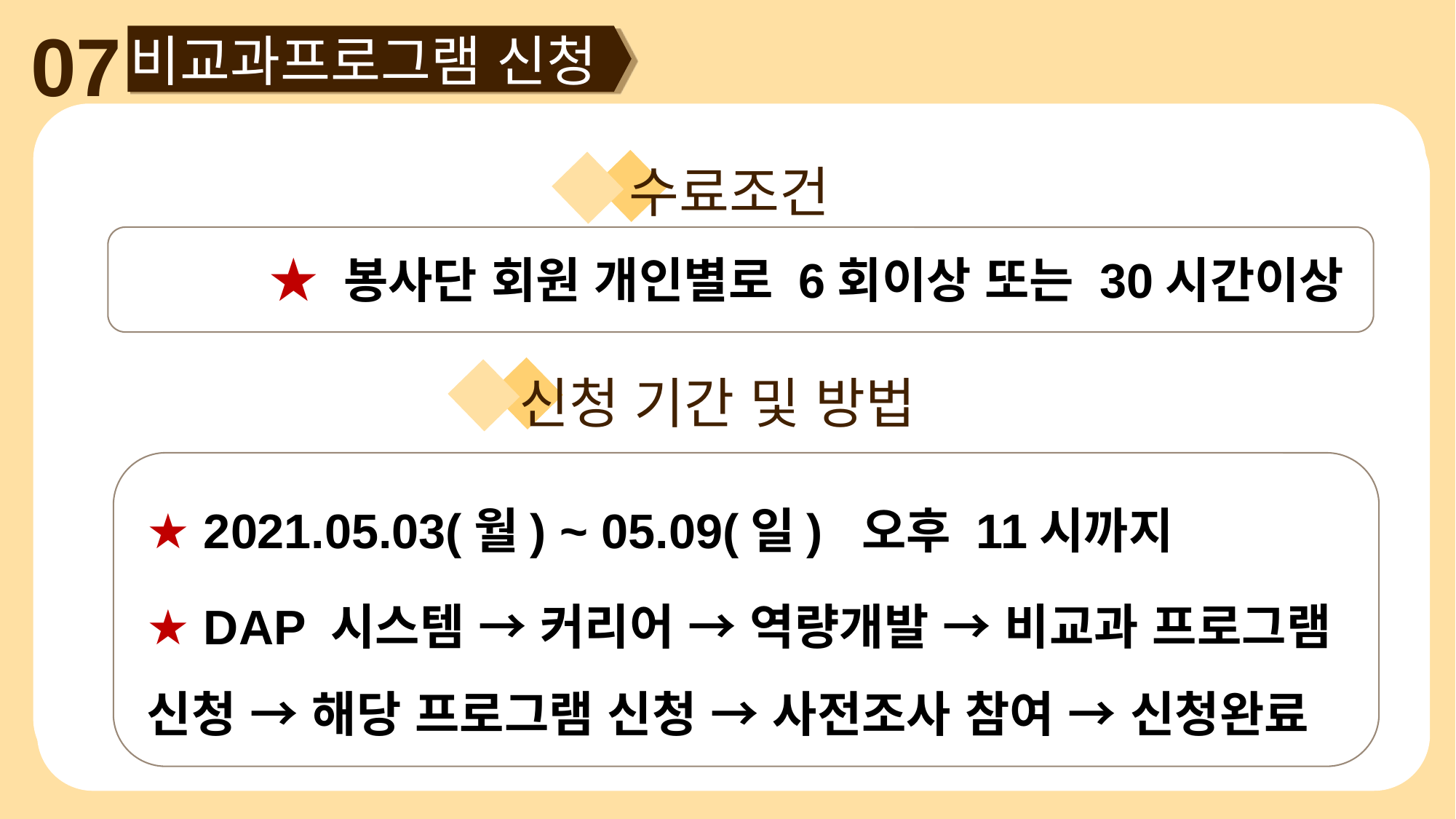

07
비교과프로그램 신청

수료조건

★ 봉사단 회원 개인별로 6회이상 또는 30시간이상
신청 기간 및 방법

★ 2021.05.03(월) ~ 05.09(일)  오후 11시까지
★ DAP 시스템 → 커리어 → 역량개발 → 비교과 프로그램 신청 → 해당 프로그램 신청 → 사전조사 참여 → 신청완료